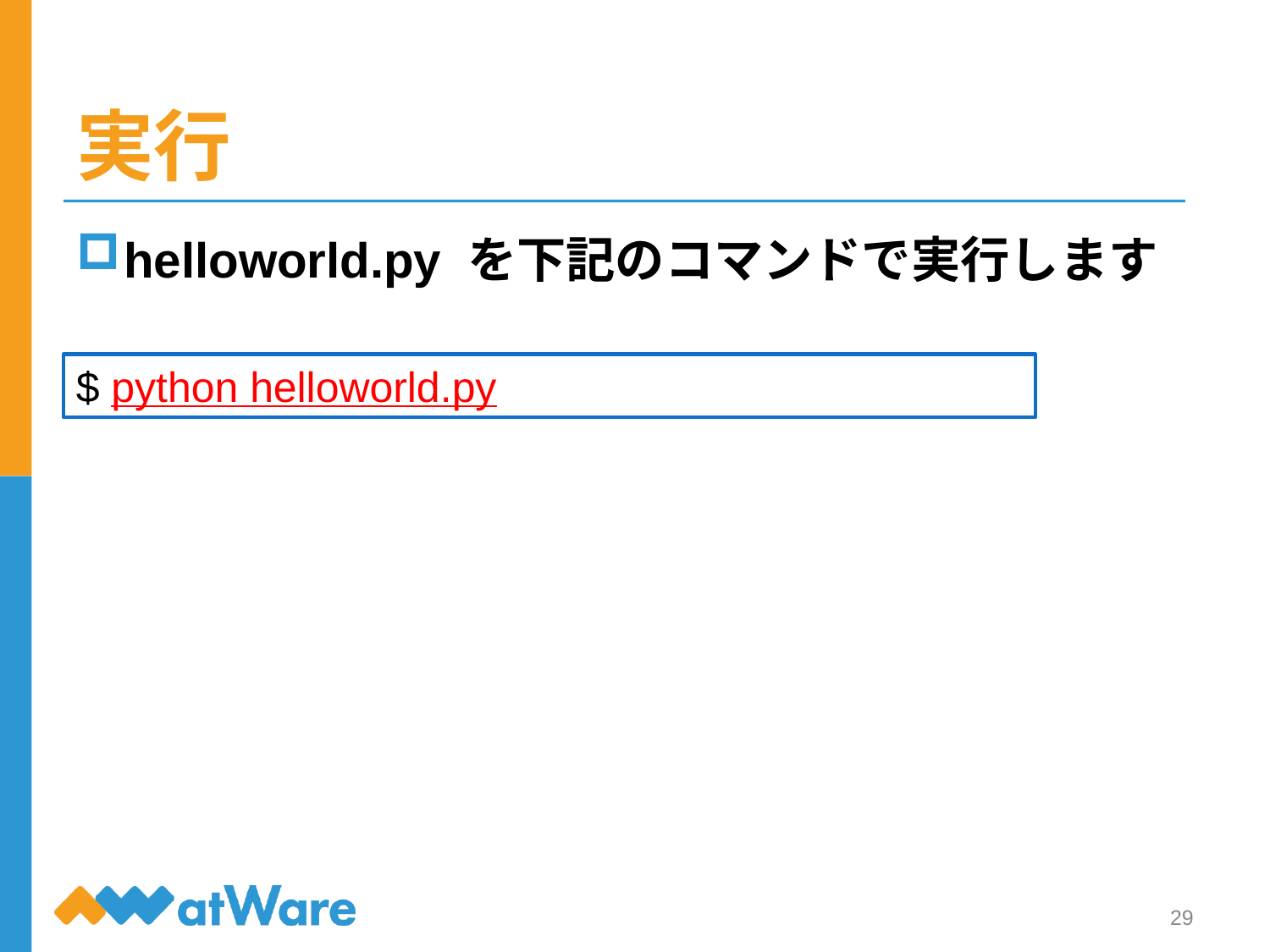

# 実行
helloworld.py を下記のコマンドで実行します
$ python helloworld.py
29